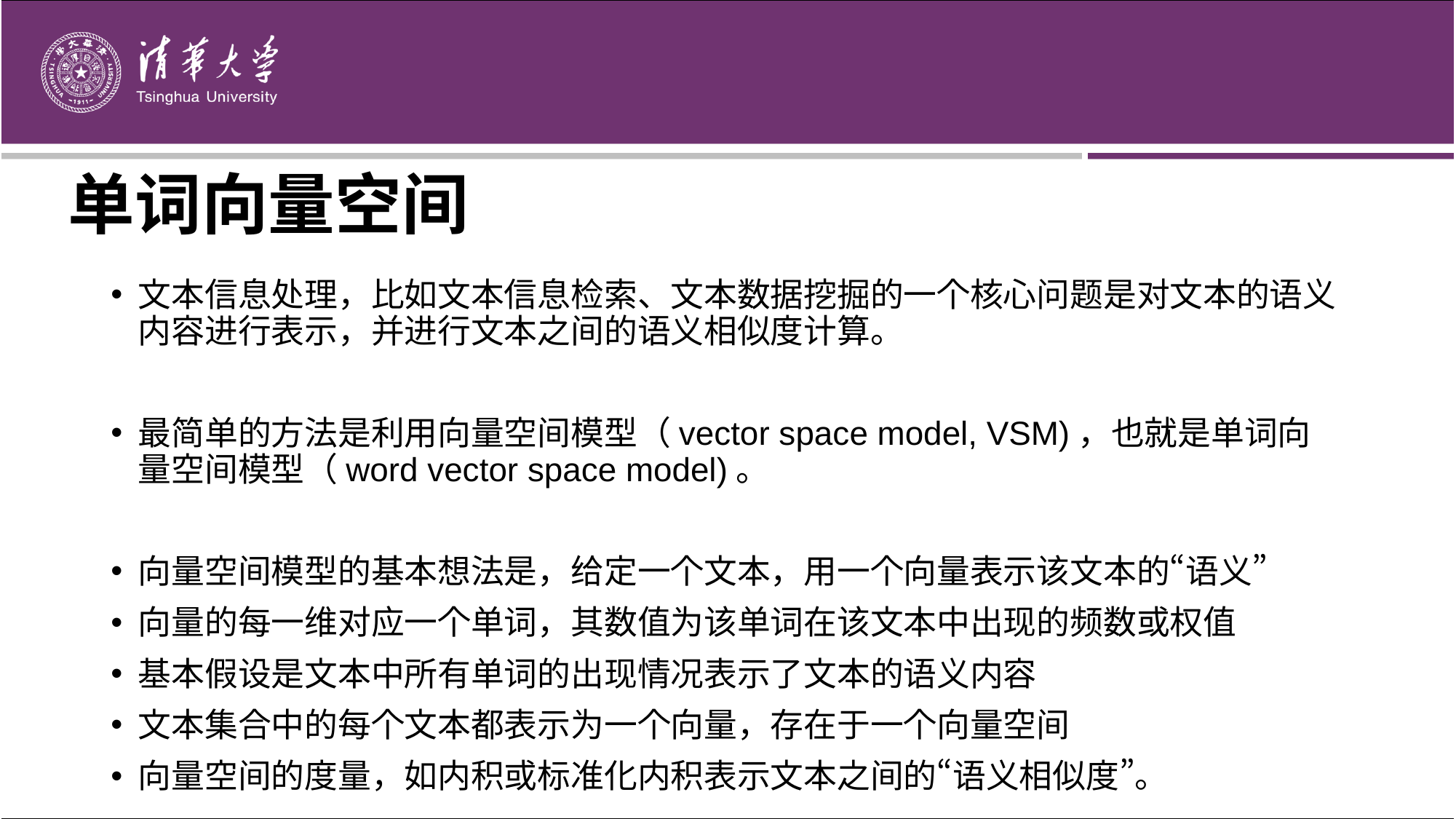

# 单词向量空间
文本信息处理，比如文本信息检索、文本数据挖掘的一个核心问题是对文本的语义内容进行表示，并进行文本之间的语义相似度计算。

最简单的方法是利用向量空间模型（vector space model, VSM)，也就是单词向量空间模型（word vector space model)。

向量空间模型的基本想法是，给定一个文本，用一个向量表示该文本的“语义”
向量的每一维对应一个单词，其数值为该单词在该文本中出现的频数或权值
基本假设是文本中所有单词的出现情况表示了文本的语义内容
文本集合中的每个文本都表示为一个向量，存在于一个向量空间
向量空间的度量，如内积或标准化内积表示文本之间的“语义相似度”。